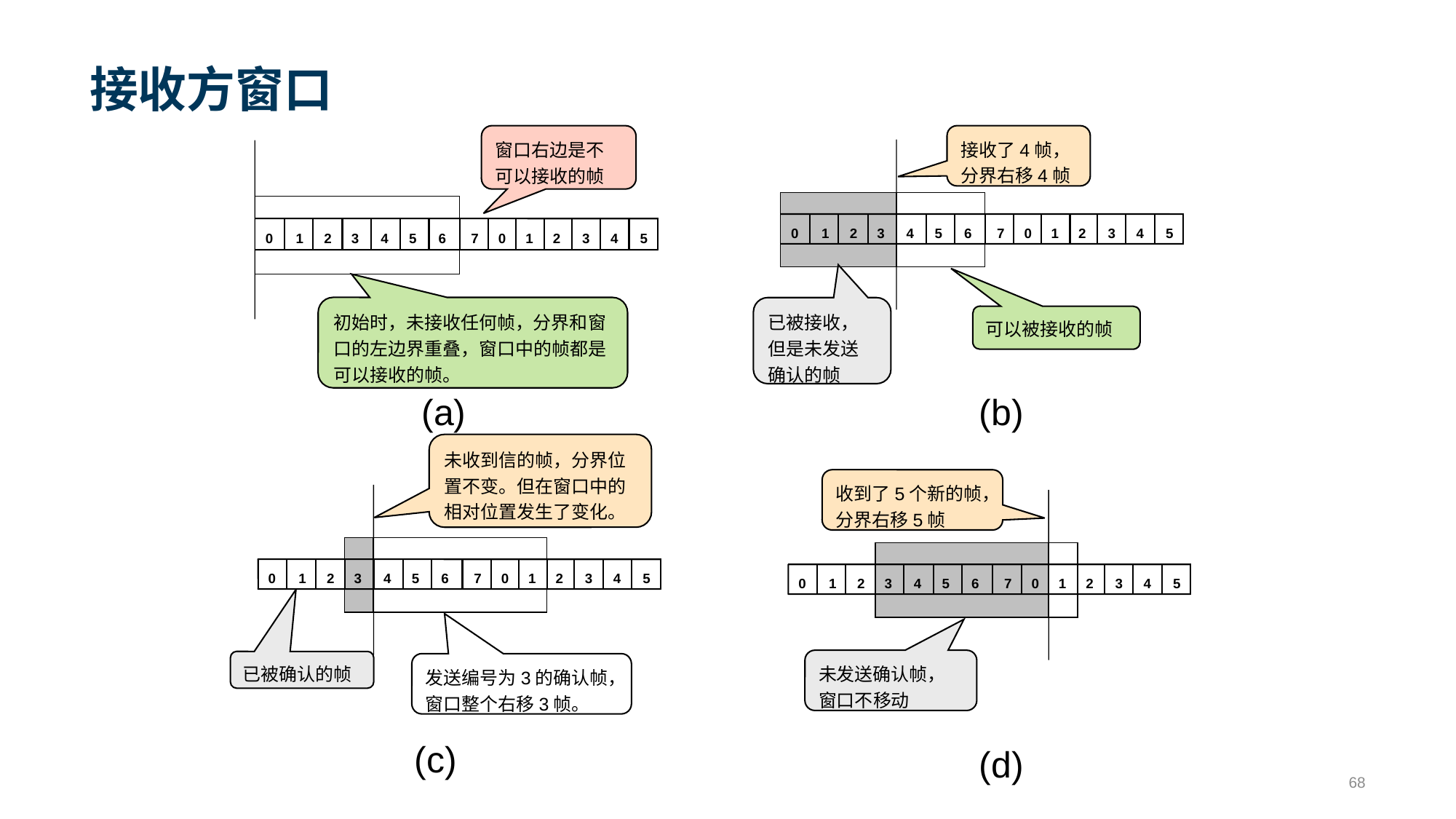

# 接收方窗口
窗口右边是不可以接收的帧

0
1
2
3
4
5
6
7
0
1
2
3
4
5

初始时，未接收任何帧，分界和窗口的左边界重叠，窗口中的帧都是可以接收的帧。
接收了4帧，分界右移4帧

0
1
2
3
4
5
6
7
0
1
2
3
4
5

已被接收，但是未发送确认的帧
可以被接收的帧
(b)
(a)
未收到信的帧，分界位置不变。但在窗口中的相对位置发生了变化。

0
1
2
3
4
5
6
7
0
1
2
3
4
5

已被确认的帧

发送编号为3的确认帧，窗口整个右移3帧。
(c)
收到了5个新的帧，分界右移5帧

0
1
2
3
4
5
6
7
0
1
2
3
4
5

未发送确认帧，窗口不移动
(d)
68